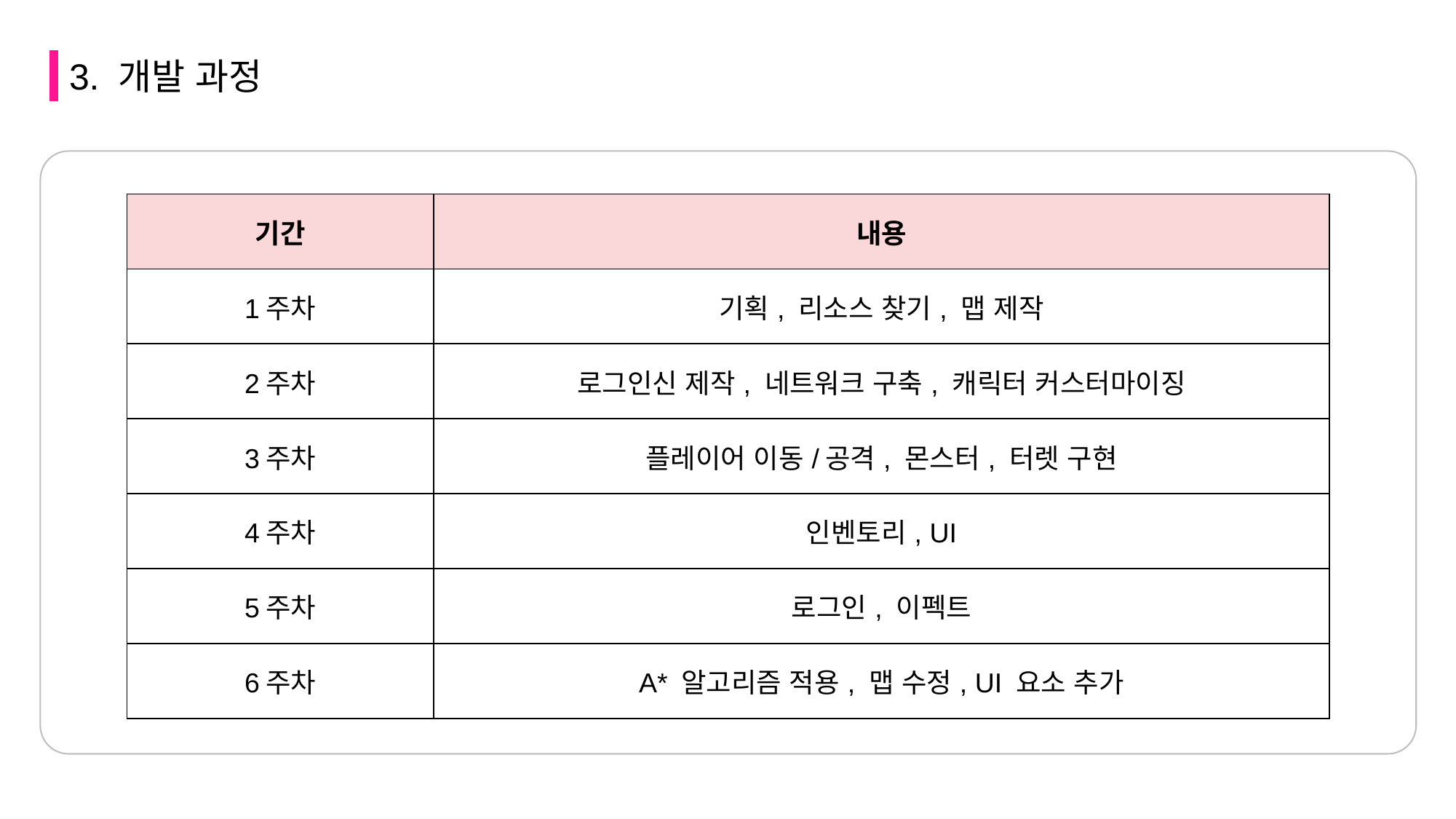

3. 개발 과정

| 기간 | 내용 |
| --- | --- |
| 1주차 | 기획, 리소스 찾기, 맵 제작 |
| 2주차 | 로그인신 제작, 네트워크 구축, 캐릭터 커스터마이징 |
| 3주차 | 플레이어 이동/공격, 몬스터, 터렛 구현 |
| 4주차 | 인벤토리, UI |
| 5주차 | 로그인, 이펙트 |
| 6주차 | A\* 알고리즘 적용, 맵 수정, UI 요소 추가 |